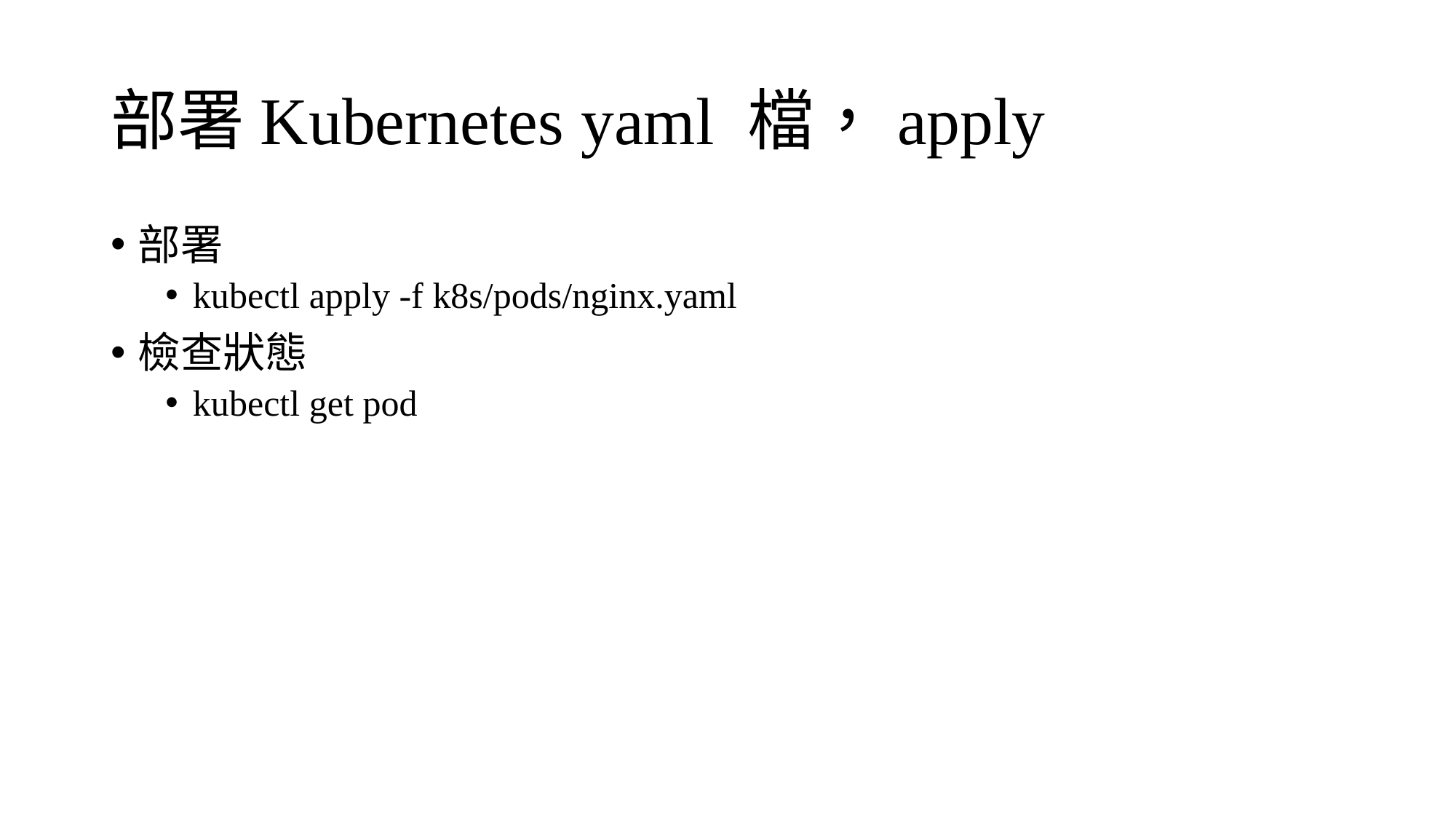

# 部署Kubernetes yaml 檔，apply
部署
kubectl apply -f k8s/pods/nginx.yaml
檢查狀態
kubectl get pod